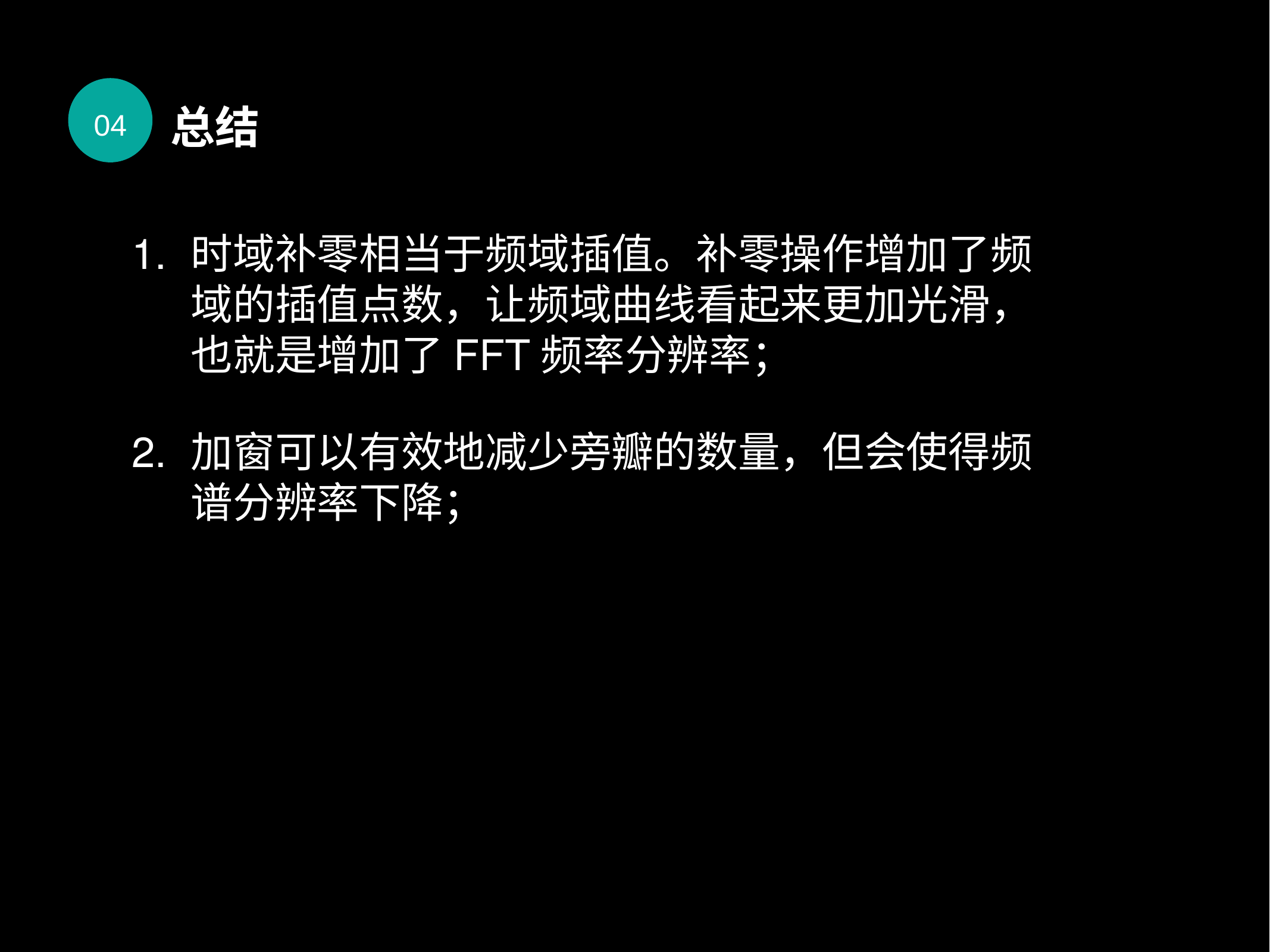

04
总结
时域补零相当于频域插值。补零操作增加了频域的插值点数，让频域曲线看起来更加光滑，也就是增加了FFT频率分辨率；
加窗可以有效地减少旁瓣的数量，但会使得频谱分辨率下降；